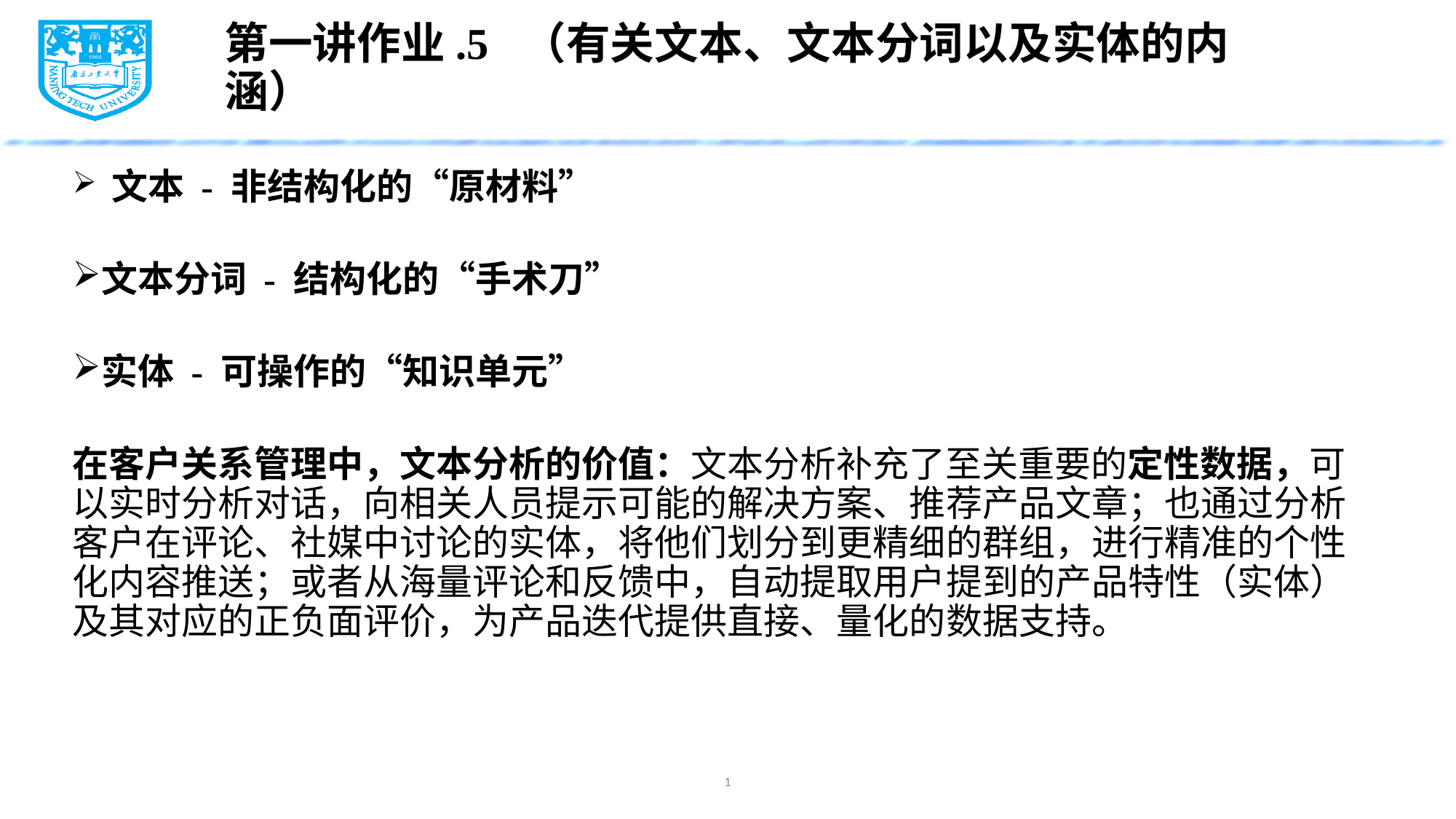

# 第一讲作业.5  （有关文本、文本分词以及实体的内涵）
 文本 - 非结构化的“原材料”
文本分词 - 结构化的“手术刀”
实体 - 可操作的“知识单元”
在客户关系管理中，文本分析的价值：文本分析补充了至关重要的定性数据，可以实时分析对话，向相关人员提示可能的解决方案、推荐产品文章；也通过分析客户在评论、社媒中讨论的实体，将他们划分到更精细的群组，进行精准的个性化内容推送；或者从海量评论和反馈中，自动提取用户提到的产品特性（实体）及其对应的正负面评价，为产品迭代提供直接、量化的数据支持。

1